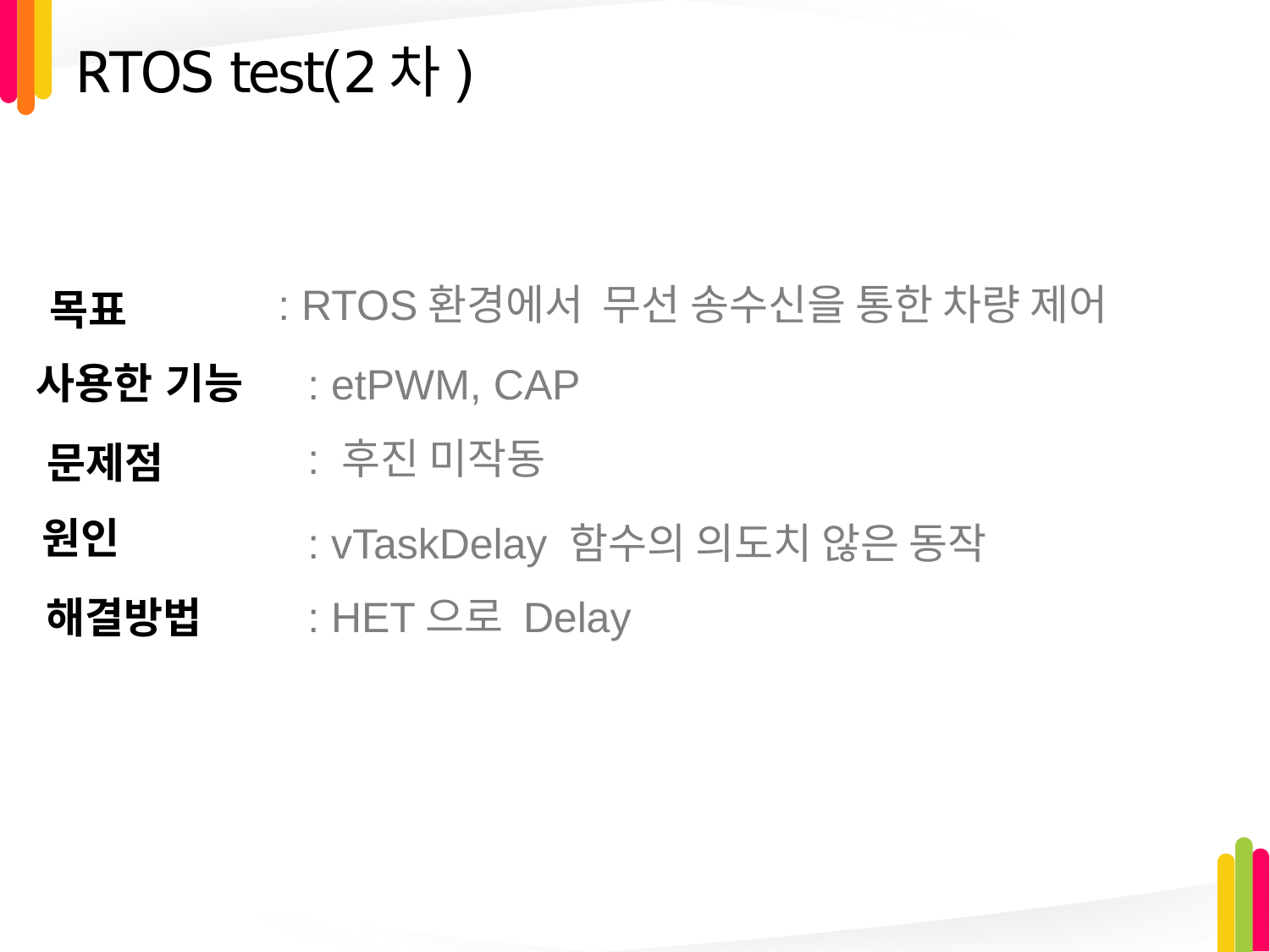

# RTOS test(2차)
        : RTOS환경에서  무선 송수신을 통한 차량 제어
목표
 사용한 기능
: etPWM, CAP
문제점
: 후진 미작동
원인
: vTaskDelay 함수의 의도치 않은 동작
: HET으로 Delay
해결방법